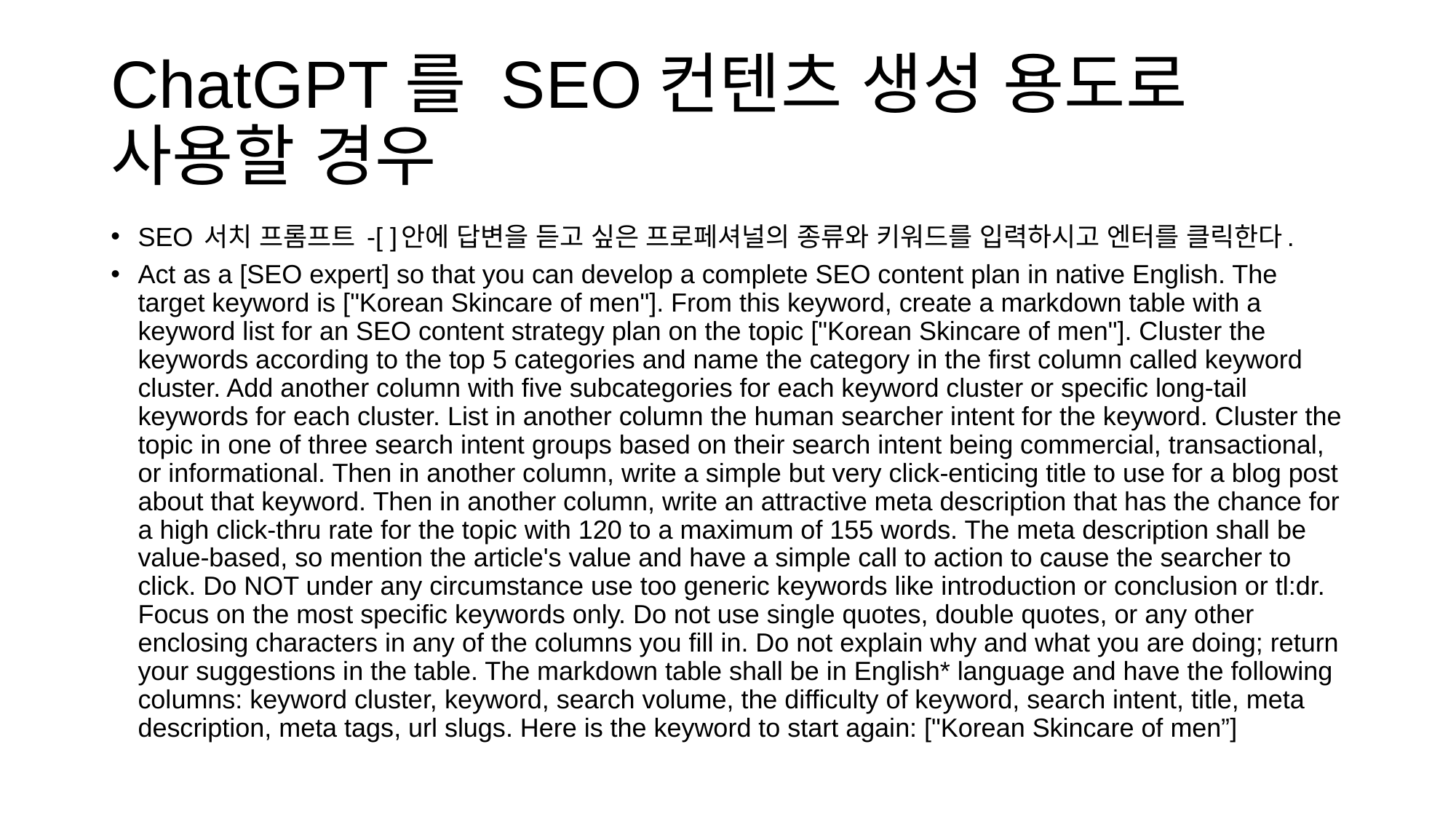

# ChatGPT를 SEO컨텐츠 생성 용도로 사용할 경우
SEO 서치 프롬프트 -[ ]안에 답변을 듣고 싶은 프로페셔널의 종류와 키워드를 입력하시고 엔터를 클릭한다.
Act as a [SEO expert] so that you can develop a complete SEO content plan in native English. The target keyword is ["Korean Skincare of men"]. From this keyword, create a markdown table with a keyword list for an SEO content strategy plan on the topic ["Korean Skincare of men"]. Cluster the keywords according to the top 5 categories and name the category in the first column called keyword cluster. Add another column with five subcategories for each keyword cluster or specific long-tail keywords for each cluster. List in another column the human searcher intent for the keyword. Cluster the topic in one of three search intent groups based on their search intent being commercial, transactional, or informational. Then in another column, write a simple but very click-enticing title to use for a blog post about that keyword. Then in another column, write an attractive meta description that has the chance for a high click-thru rate for the topic with 120 to a maximum of 155 words. The meta description shall be value-based, so mention the article's value and have a simple call to action to cause the searcher to click. Do NOT under any circumstance use too generic keywords like introduction or conclusion or tl:dr. Focus on the most specific keywords only. Do not use single quotes, double quotes, or any other enclosing characters in any of the columns you fill in. Do not explain why and what you are doing; return your suggestions in the table. The markdown table shall be in English* language and have the following columns: keyword cluster, keyword, search volume, the difficulty of keyword, search intent, title, meta description, meta tags, url slugs. Here is the keyword to start again: ["Korean Skincare of men”]